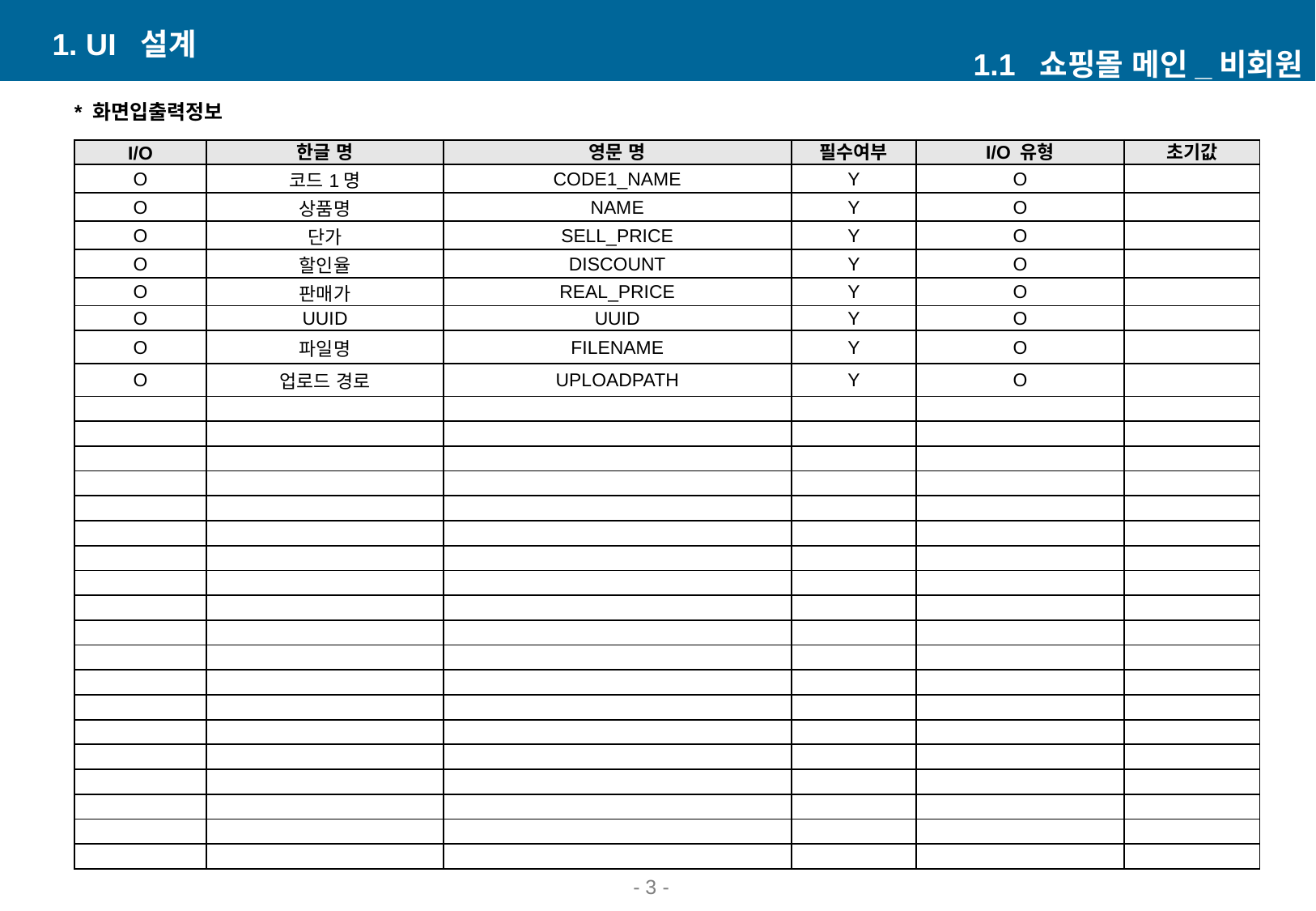

1. UI  설계
1.1  쇼핑몰 메인_비회원
* 화면입출력정보
| I/O | 한글 명 | 영문 명 | 필수여부 | I/O 유형 | 초기값 |
| --- | --- | --- | --- | --- | --- |
| O | 코드1명 | CODE1\_NAME | Y | O |  |
| O | 상품명 | NAME | Y | O |  |
| O | 단가 | SELL\_PRICE | Y | O |  |
| O | 할인율 | DISCOUNT | Y | O |  |
| O | 판매가 | REAL\_PRICE | Y | O |  |
| O | UUID | UUID | Y | O |  |
| O | 파일명 | FILENAME | Y | O |  |
| O | 업로드 경로 | UPLOADPATH | Y | O |  |
|  |  |  |  |  |  |
|  |  |  |  |  |  |
|  |  |  |  |  |  |
|  |  |  |  |  |  |
|  |  |  |  |  |  |
|  |  |  |  |  |  |
|  |  |  |  |  |  |
|  |  |  |  |  |  |
|  |  |  |  |  |  |
|  |  |  |  |  |  |
|  |  |  |  |  |  |
|  |  |  |  |  |  |
|  |  |  |  |  |  |
|  |  |  |  |  |  |
|  |  |  |  |  |  |
|  |  |  |  |  |  |
|  |  |  |  |  |  |
|  |  |  |  |  |  |
|  |  |  |  |  |  |
- 3 -